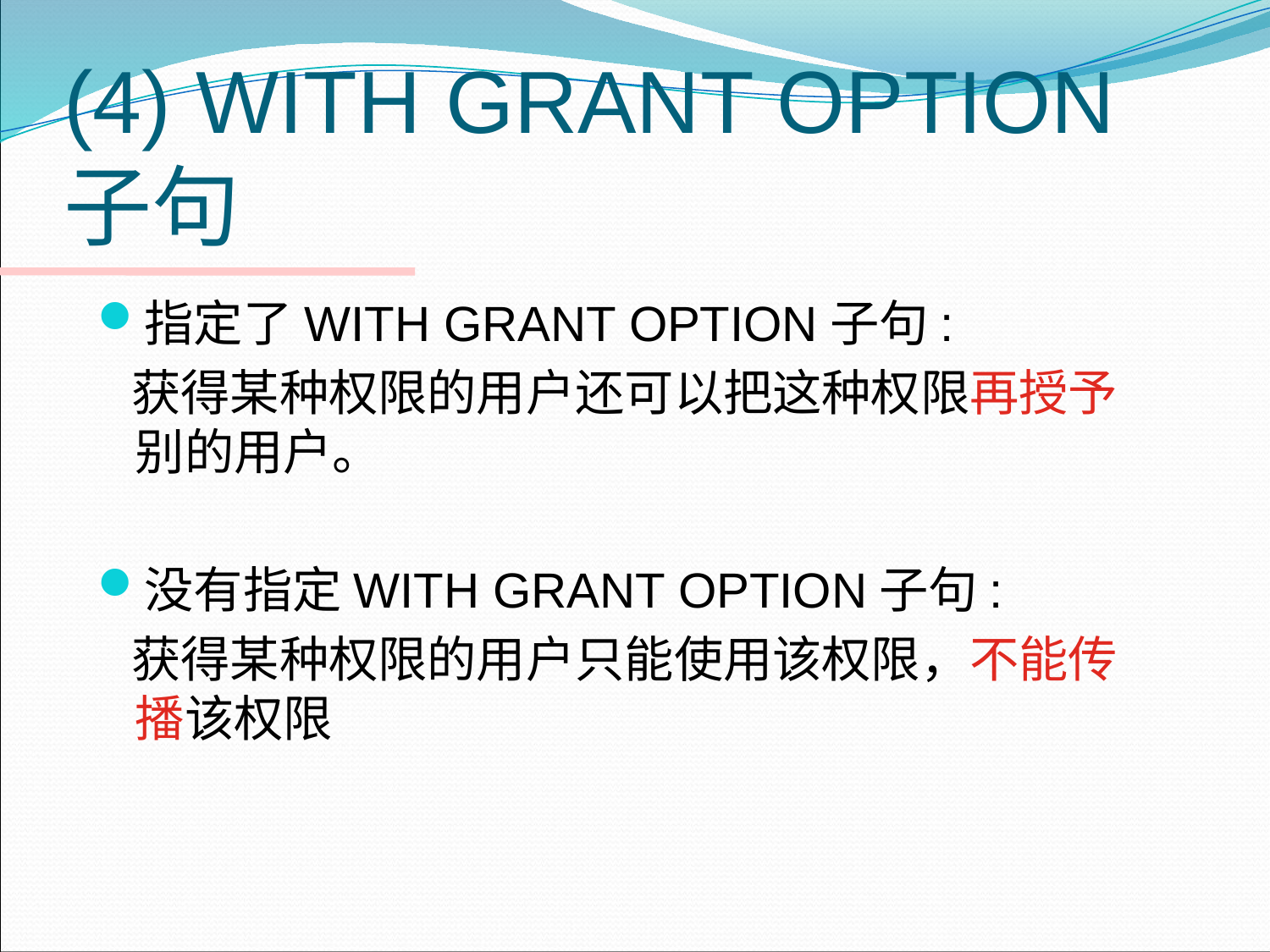

# (4) WITH GRANT OPTION子句
指定了WITH GRANT OPTION子句:
  获得某种权限的用户还可以把这种权限再授予别的用户。

没有指定WITH GRANT OPTION子句:
  获得某种权限的用户只能使用该权限，不能传播该权限

464